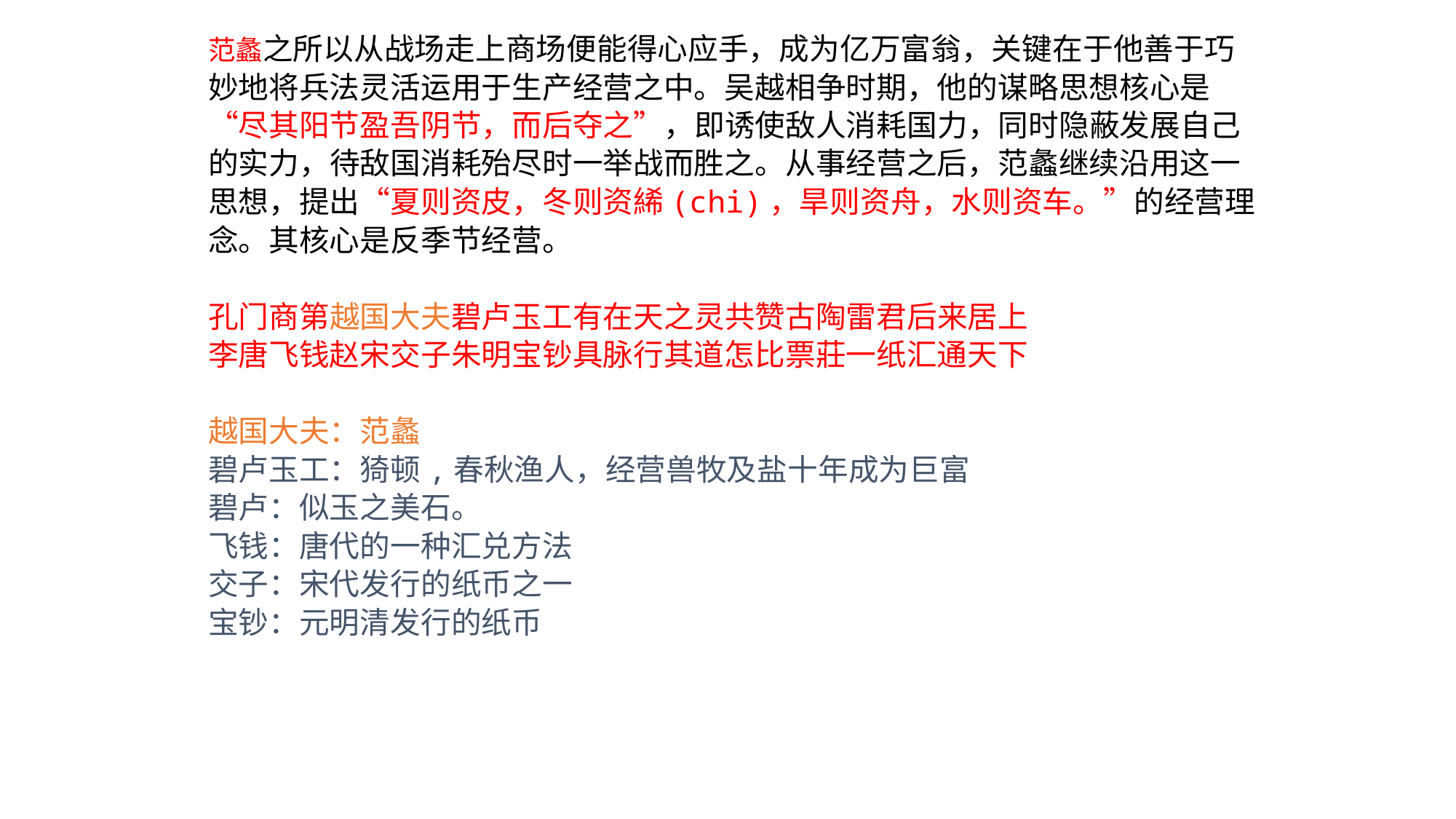

范蠡之所以从战场走上商场便能得心应手，成为亿万富翁，关键在于他善于巧妙地将兵法灵活运用于生产经营之中。吴越相争时期，他的谋略思想核心是“尽其阳节盈吾阴节，而后夺之”，即诱使敌人消耗国力，同时隐蔽发展自己的实力，待敌国消耗殆尽时一举战而胜之。从事经营之后，范蠡继续沿用这一思想，提出“夏则资皮，冬则资絺(chi)，旱则资舟，水则资车。”的经营理念。其核心是反季节经营。

孔门商第越国大夫碧卢玉工有在天之灵共赞古陶雷君后来居上
李唐飞钱赵宋交子朱明宝钞具脉行其道怎比票莊一纸汇通天下

越国大夫：范蠡
碧卢玉工：猗顿,春秋渔人，经营兽牧及盐十年成为巨富
碧卢：似玉之美石。
飞钱：唐代的一种汇兑方法
交子：宋代发行的纸币之一
宝钞：元明清发行的纸币